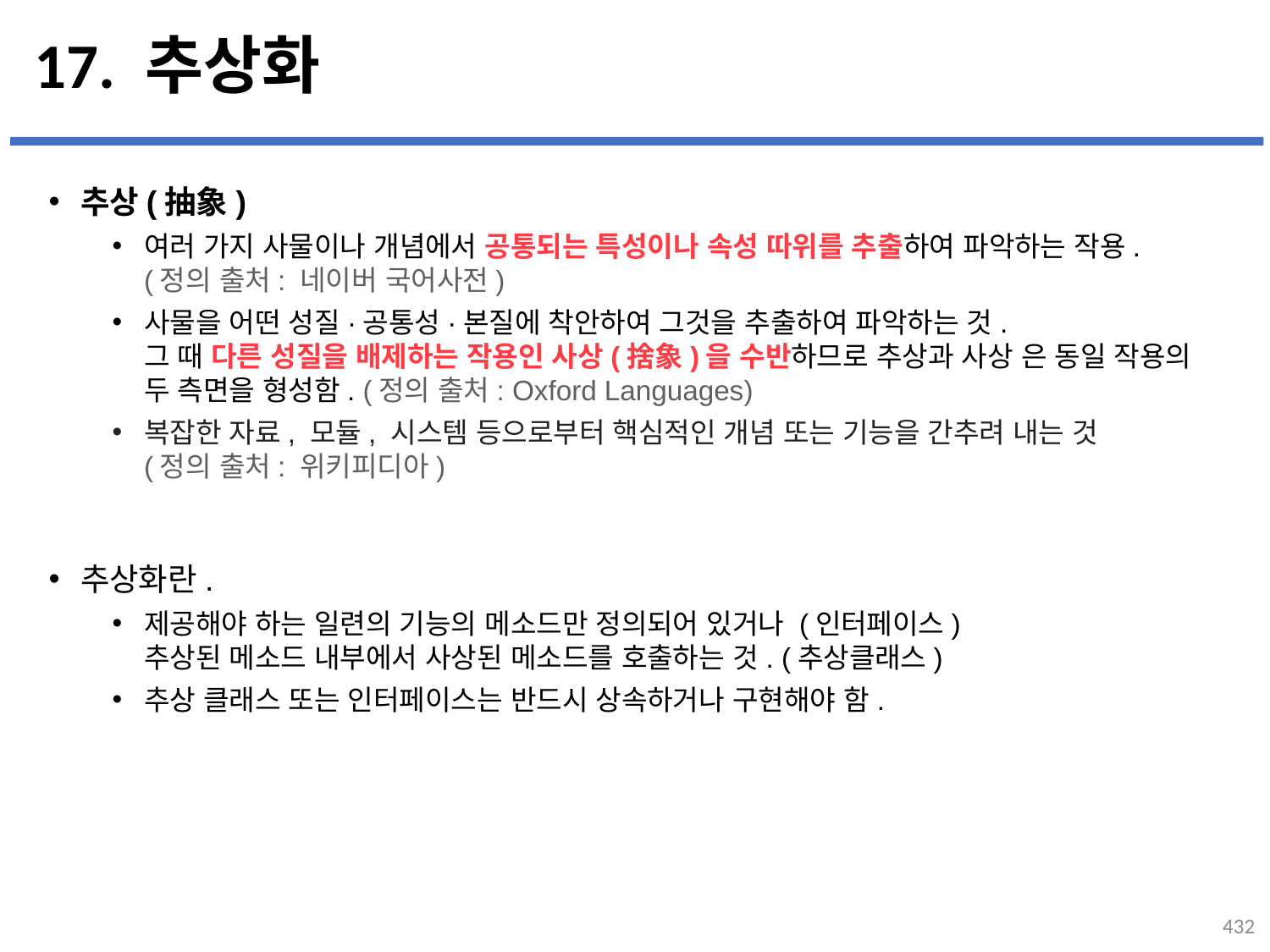

# 17. 추상화
추상(抽象)
여러 가지 사물이나 개념에서 공통되는 특성이나 속성 따위를 추출하여 파악하는 작용.
(정의 출처: 네이버 국어사전)
사물을 어떤 성질·공통성·본질에 착안하여 그것을 추출하여 파악하는 것.
그 때 다른 성질을 배제하는 작용인 사상(捨象)을 수반하므로 추상과 사상 은 동일 작용의 두 측면을 형성함. (정의 출처: Oxford Languages)
복잡한 자료, 모듈, 시스템 등으로부터 핵심적인 개념 또는 기능을 간추려 내는 것
(정의 출처: 위키피디아)

추상화란.
제공해야 하는 일련의 기능의 메소드만 정의되어 있거나 (인터페이스)
추상된 메소드 내부에서 사상된 메소드를 호출하는 것. (추상클래스)
추상 클래스 또는 인터페이스는 반드시 상속하거나 구현해야 함.
...

설명
432